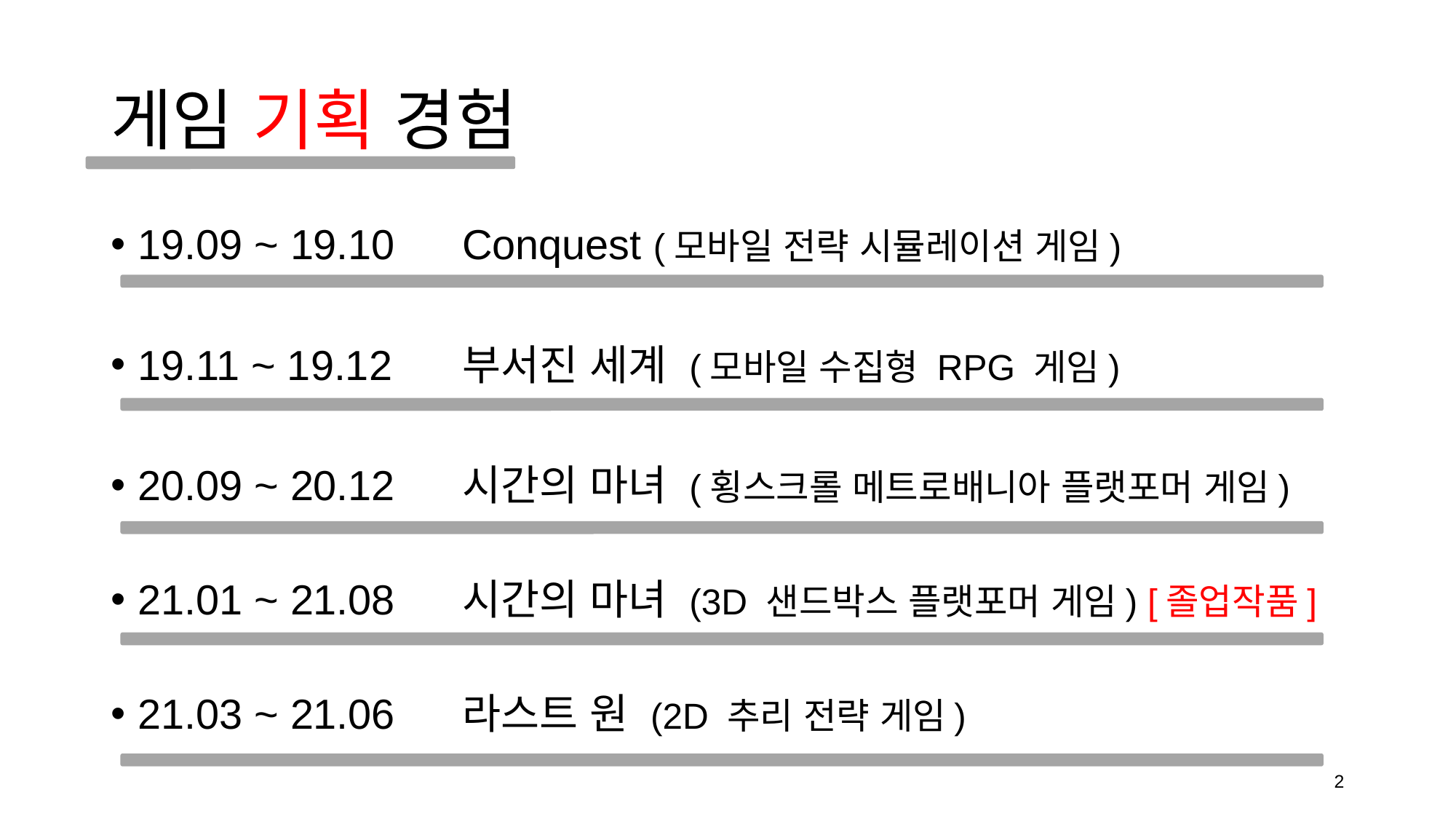

# 게임 기획 경험

19.09 ~ 19.10		Conquest (모바일 전략 시뮬레이션 게임)

19.11 ~ 19.12		부서진 세계 (모바일 수집형 RPG 게임)

20.09 ~ 20.12		시간의 마녀 (횡스크롤 메트로배니아 플랫포머 게임)

21.01 ~ 21.08		시간의 마녀 (3D 샌드박스 플랫포머 게임) [졸업작품]

21.03 ~ 21.06		라스트 원 (2D 추리 전략 게임)

2